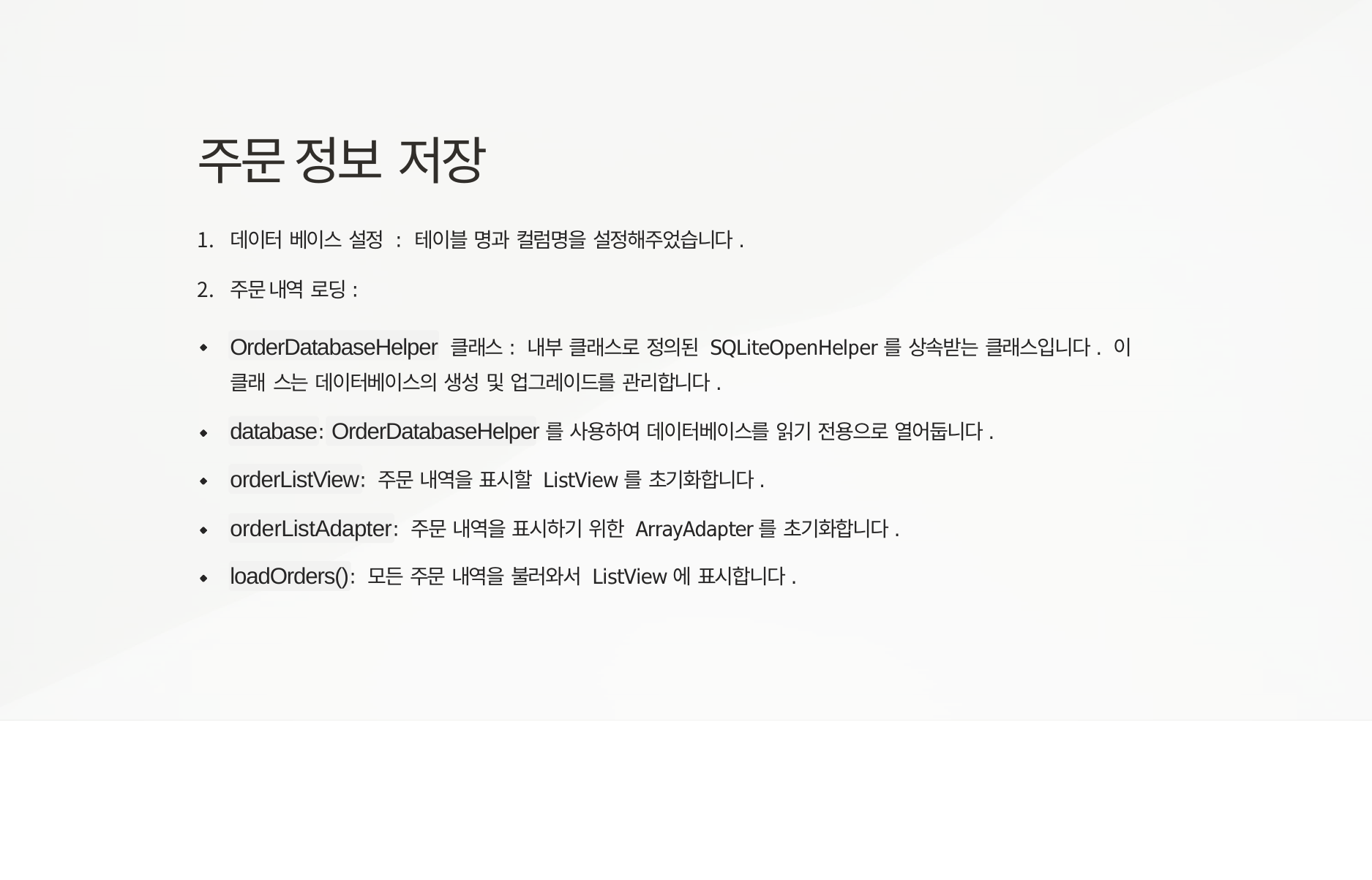

# 주문 정보 저장
데이터 베이스 설정 : 테이블 명과 컬럼명을 설정해주었습니다.

주문 내역 로딩:
OrderDatabaseHelper 클래스: 내부 클래스로 정의된 SQLiteOpenHelper를 상속받는 클래스입니다. 이 클래  스는 데이터베이스의 생성 및 업그레이드를 관리합니다.
database: OrderDatabaseHelper를 사용하여 데이터베이스를 읽기 전용으로 열어둡니다.  orderListView: 주문 내역을 표시할 ListView를 초기화합니다.
orderListAdapter: 주문 내역을 표시하기 위한 ArrayAdapter를 초기화합니다.
loadOrders(): 모든 주문 내역을 불러와서 ListView에 표시합니다.